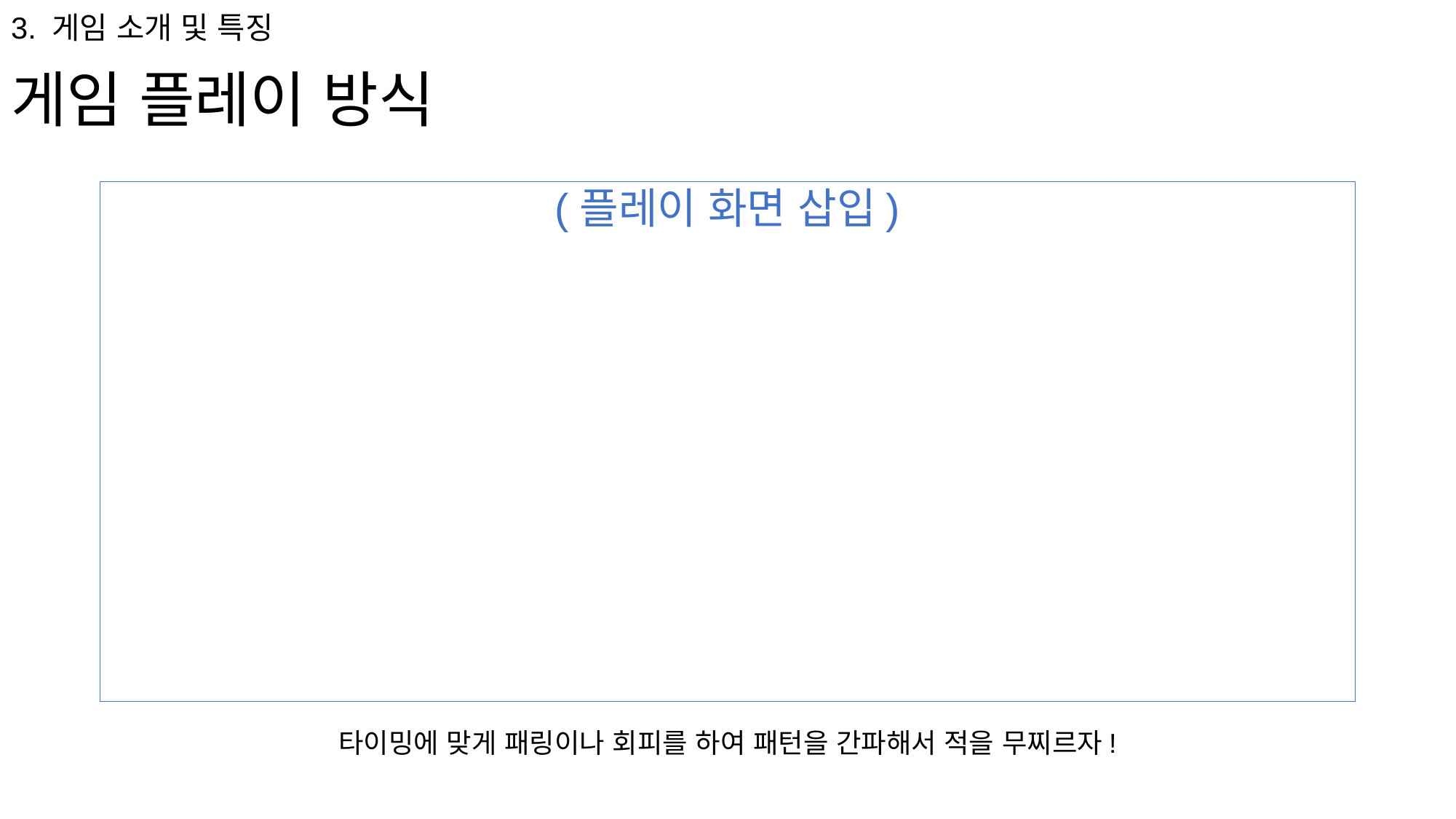

3. 게임 소개 및 특징
게임 플레이 방식
(플레이 화면 삽입)
타이밍에 맞게 패링이나 회피를 하여 패턴을 간파해서 적을 무찌르자!